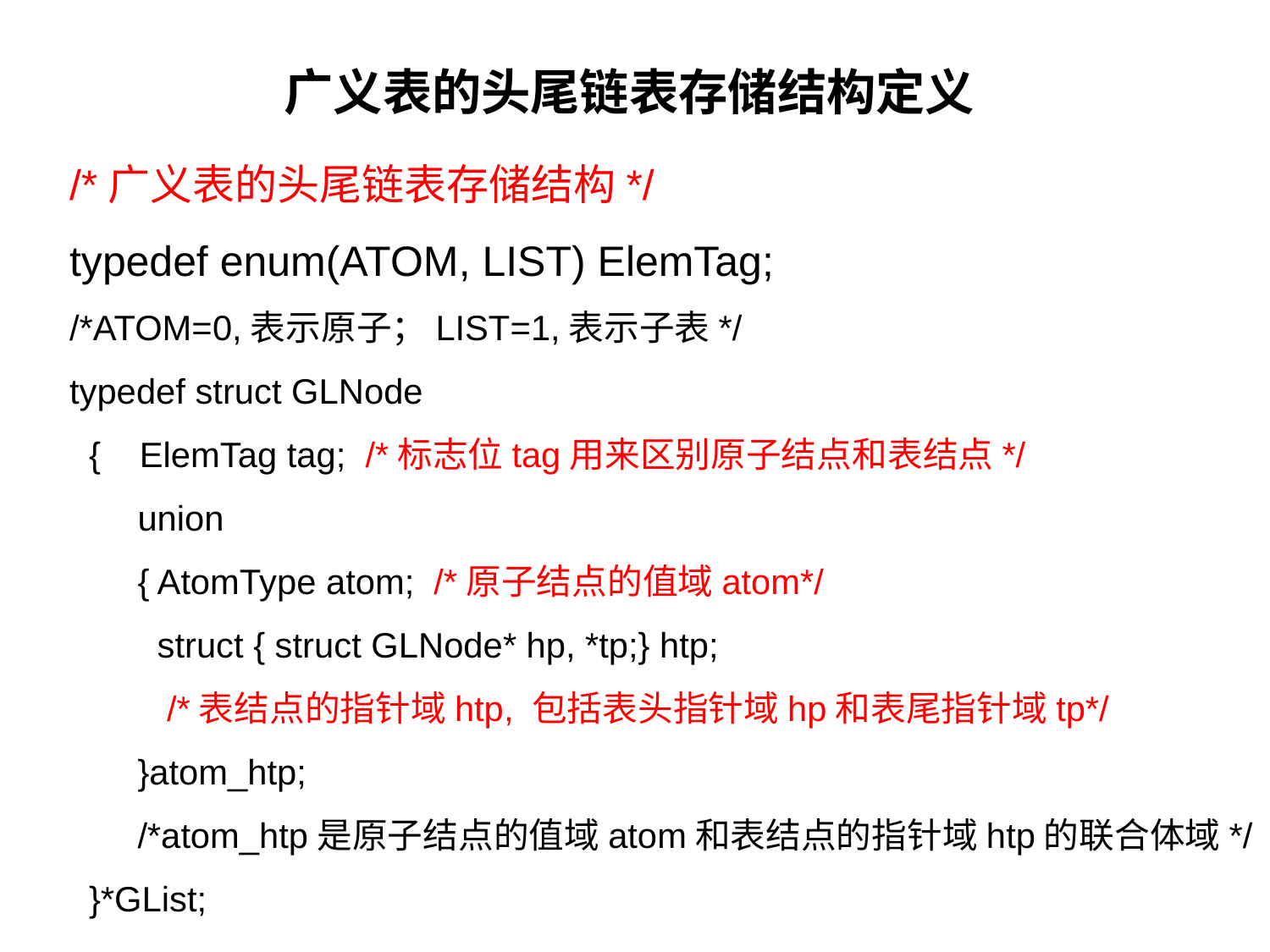

广义表的头尾链表存储结构定义
/*广义表的头尾链表存储结构*/
typedef enum(ATOM, LIST) ElemTag;
/*ATOM=0,表示原子；LIST=1,表示子表*/
typedef struct GLNode
  {    ElemTag tag;  /*标志位tag用来区别原子结点和表结点*/
       union
       { AtomType atom;  /*原子结点的值域atom*/
         struct { struct GLNode* hp, *tp;} htp;
          /*表结点的指针域htp, 包括表头指针域hp和表尾指针域tp*/
       }atom_htp;
       /*atom_htp是原子结点的值域atom和表结点的指针域htp的联合体域*/
  }*GList;
21